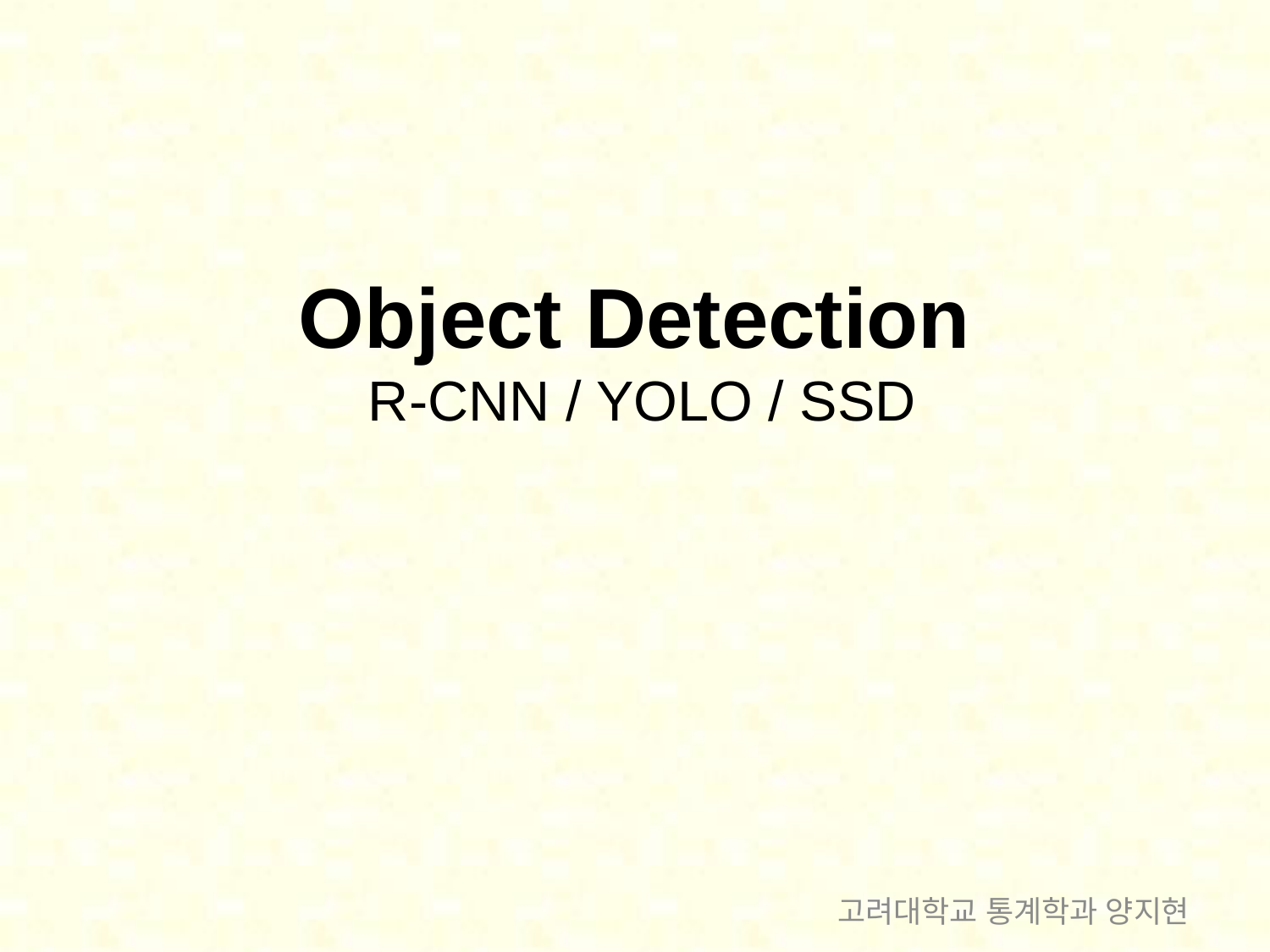

# Object Detection R-CNN / YOLO / SSD
고려대학교 통계학과 양지현